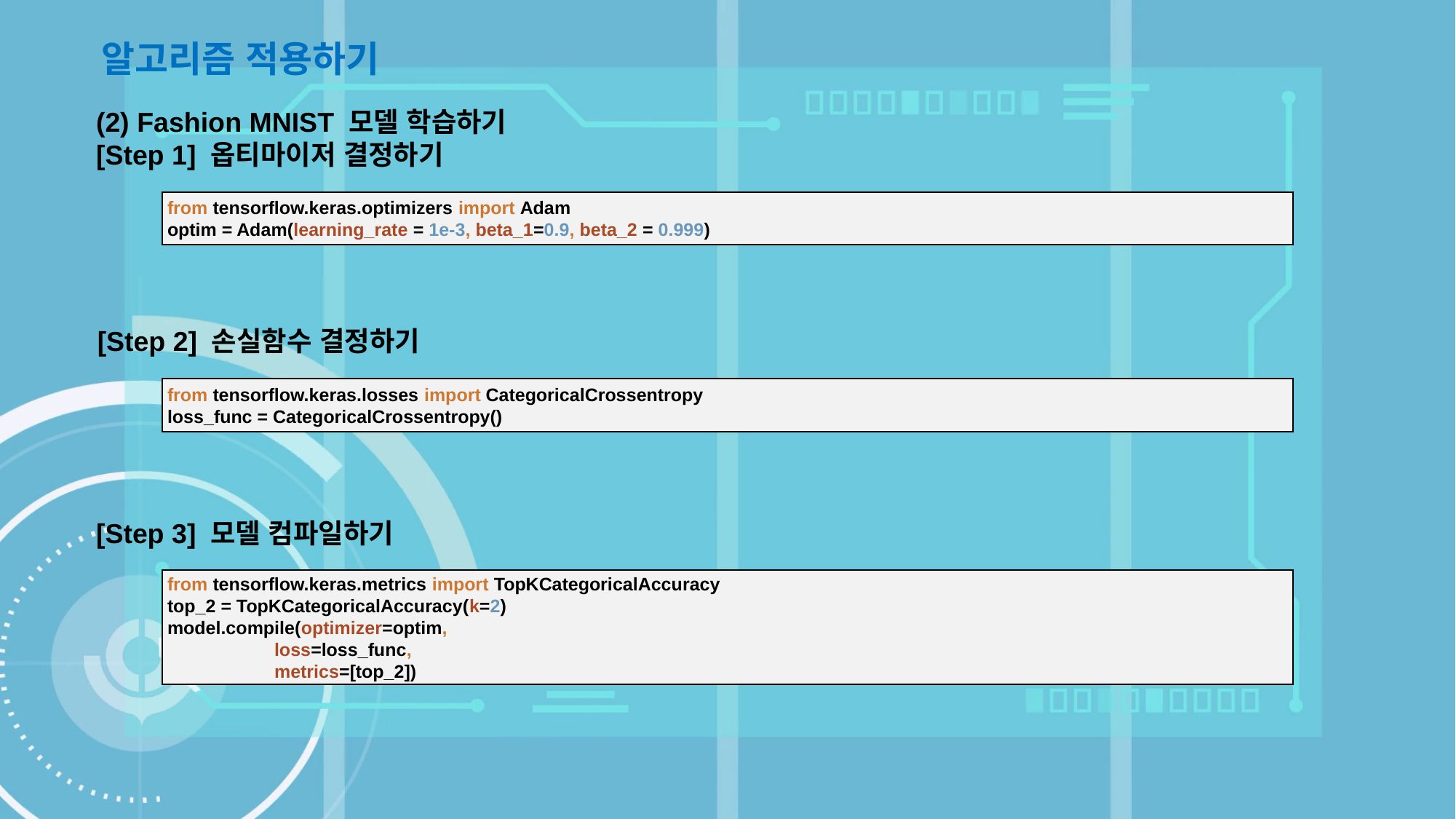

알고리즘 적용하기
(2) Fashion MNIST 모델 학습하기
[Step 1] 옵티마이저 결정하기
from tensorflow.keras.optimizers import Adam
optim = Adam(learning_rate = 1e-3, beta_1=0.9, beta_2 = 0.999)
[Step 2] 손실함수 결정하기
from tensorflow.keras.losses import CategoricalCrossentropy
loss_func = CategoricalCrossentropy()
[Step 3] 모델 컴파일하기
from tensorflow.keras.metrics import TopKCategoricalAccuracy
top_2 = TopKCategoricalAccuracy(k=2)
model.compile(optimizer=optim,
                     loss=loss_func,
                     metrics=[top_2])